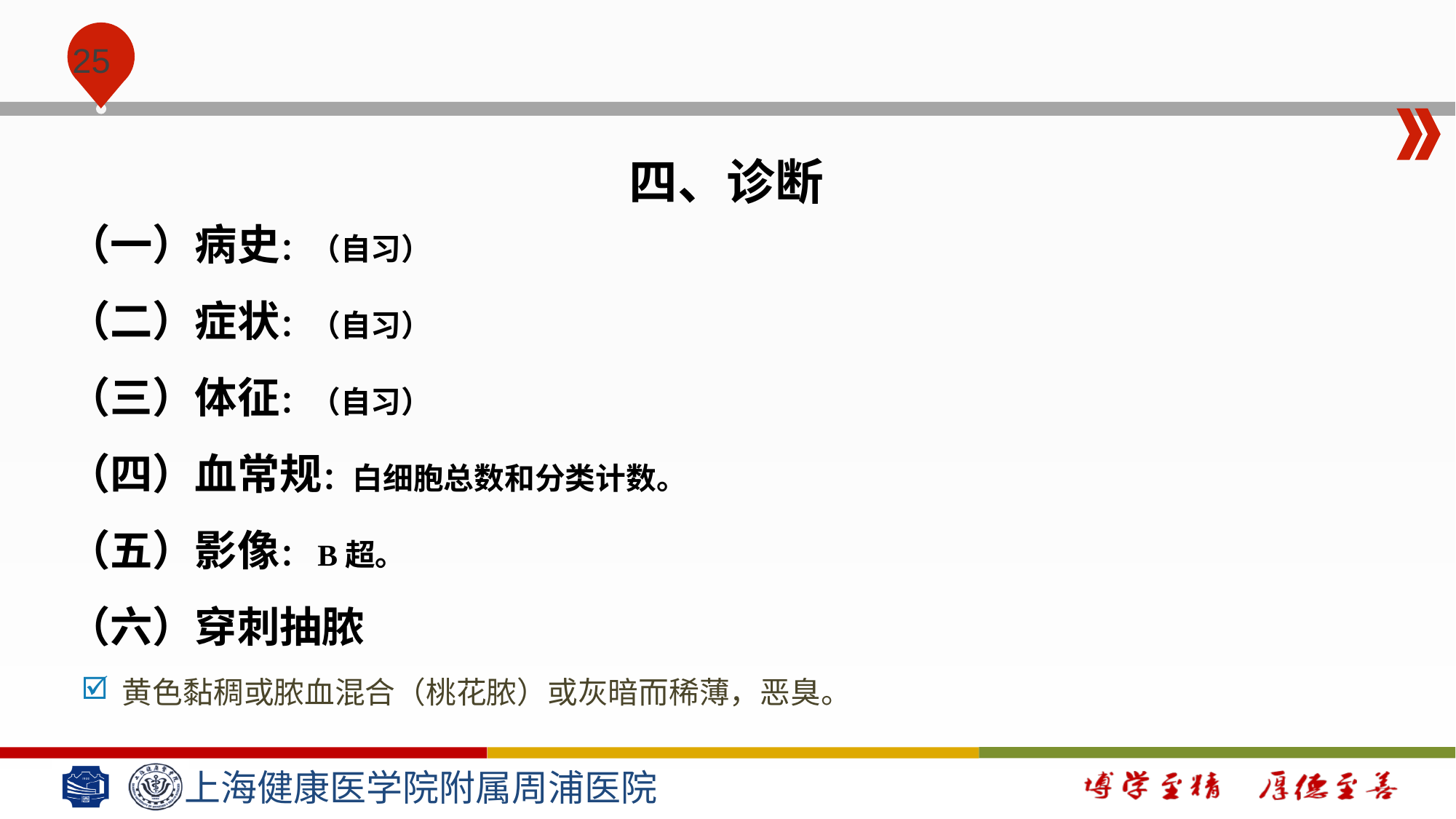

#
四、诊断
（一）病史：（自习）
（二）症状：（自习）
（三）体征：（自习）
（四）血常规：白细胞总数和分类计数。
（五）影像：B超。
（六）穿刺抽脓
黄色黏稠或脓血混合（桃花脓）或灰暗而稀薄，恶臭。